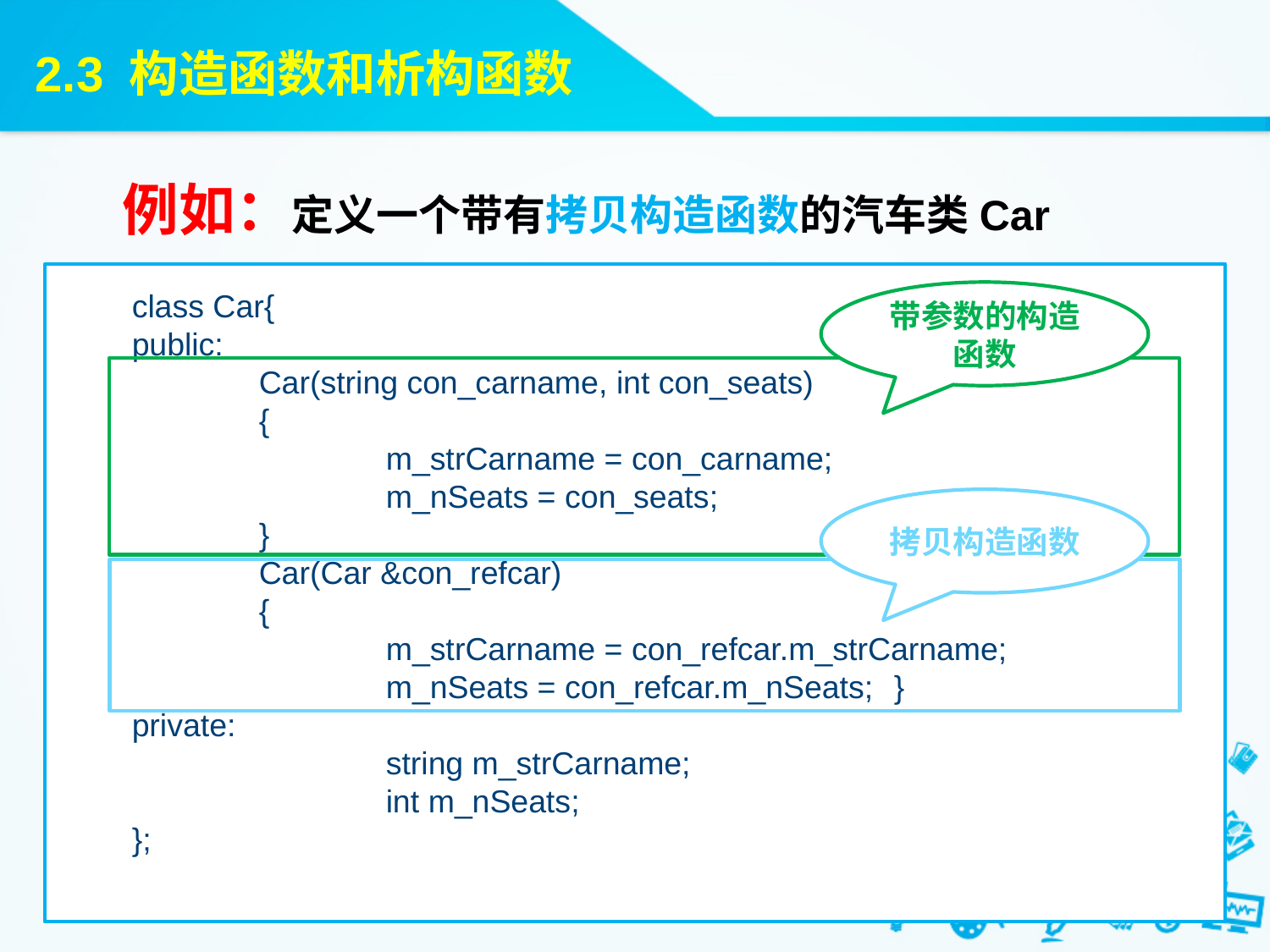

2.3 构造函数和析构函数
例如：定义一个带有拷贝构造函数的汽车类Car

class Car{
public:
	Car(string con_carname, int con_seats)
	{
		m_strCarname = con_carname;
		m_nSeats = con_seats;
	}
	Car(Car &con_refcar)
	{
		m_strCarname = con_refcar.m_strCarname;
		m_nSeats = con_refcar.m_nSeats;	}
private:
		string m_strCarname;
		int m_nSeats;
};
带参数的构造函数

拷贝构造函数